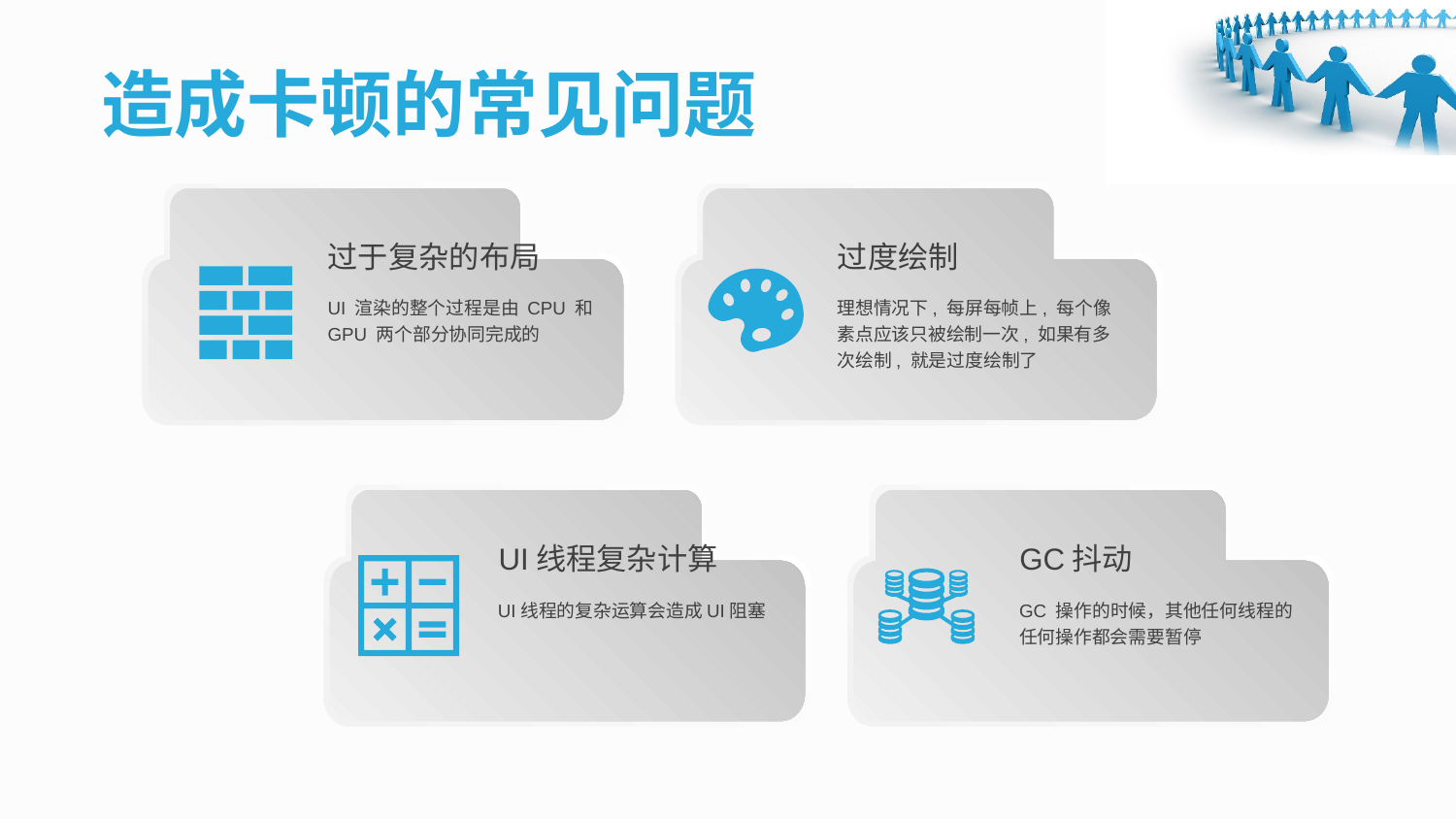

造成卡顿的常见问题

过于复杂的布局

过度绘制

UI 渲染的整个过程是由 CPU 和 GPU 两个部分协同完成的
理想情况下, 每屏每帧上, 每个像素点应该只被绘制一次, 如果有多次绘制, 就是过度绘制了

UI线程复杂计算
GC抖动

UI线程的复杂运算会造成UI阻塞
GC 操作的时候，其他任何线程的任何操作都会需要暂停